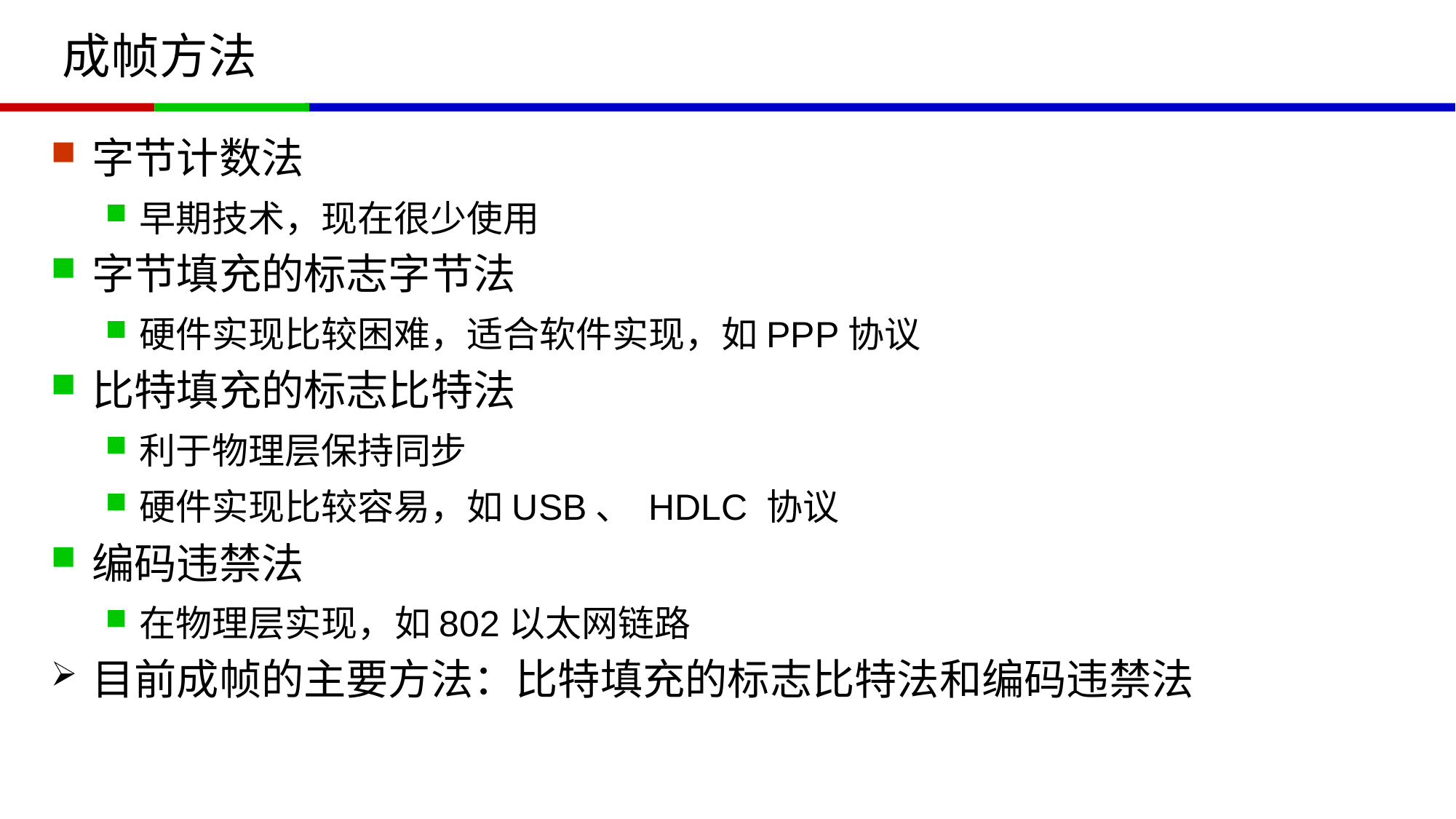

# 成帧方法
字节计数法
早期技术，现在很少使用
字节填充的标志字节法
硬件实现比较困难，适合软件实现，如PPP协议
比特填充的标志比特法
利于物理层保持同步
硬件实现比较容易，如USB、 HDLC 协议
编码违禁法
在物理层实现，如802以太网链路
目前成帧的主要方法：比特填充的标志比特法和编码违禁法

14